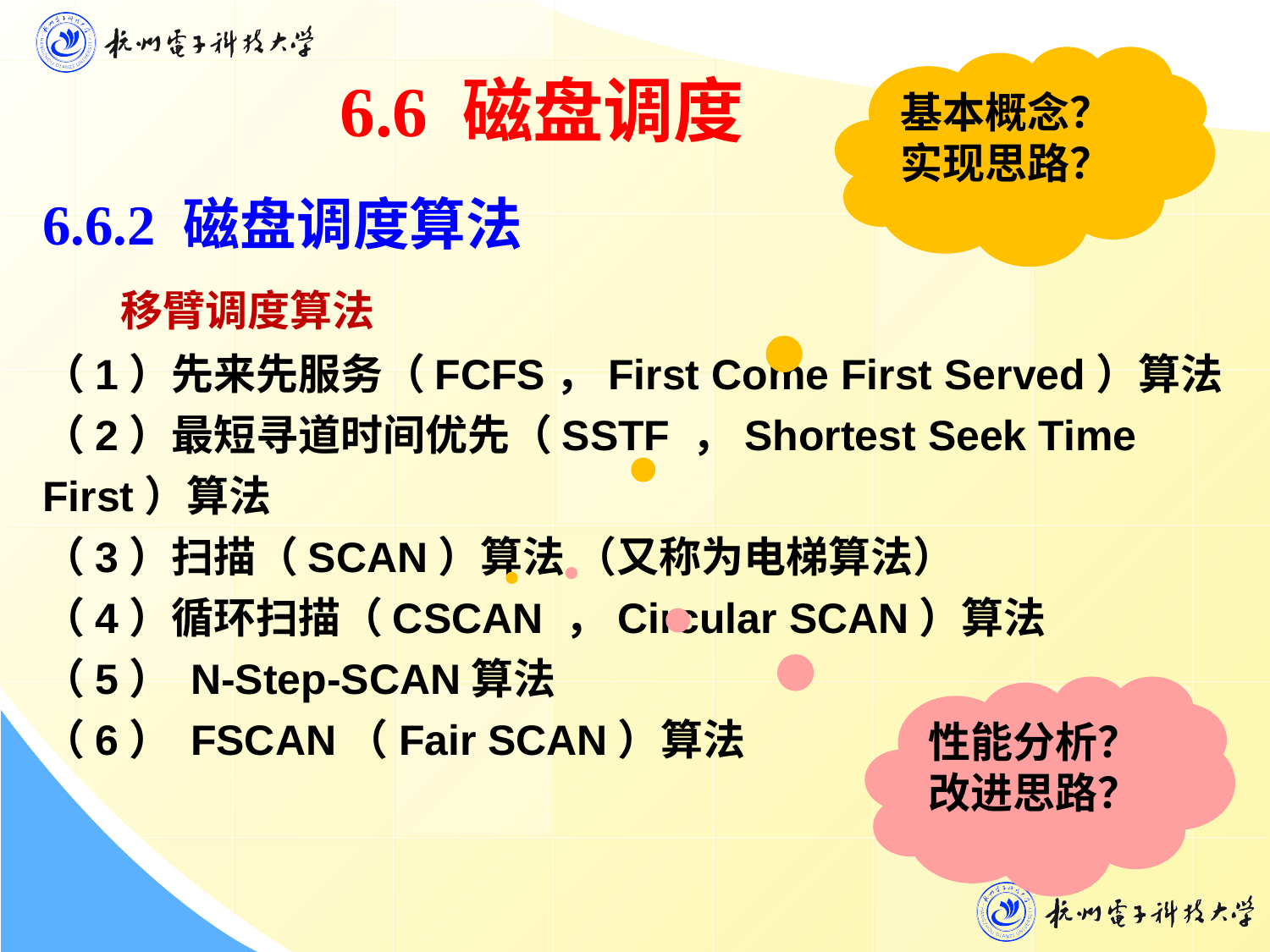

基本概念？实现思路？
6.6 磁盘调度
6.6.2 磁盘调度算法
     移臂调度算法
（1）先来先服务（FCFS，First Come First Served）算法
（2）最短寻道时间优先（SSTF ，Shortest Seek Time First）算法
（3）扫描（SCAN）算法 （又称为电梯算法）
（4）循环扫描（CSCAN ，Circular SCAN）算法
（5） N-Step-SCAN算法
（6） FSCAN（Fair SCAN）算法

性能分析？
改进思路？